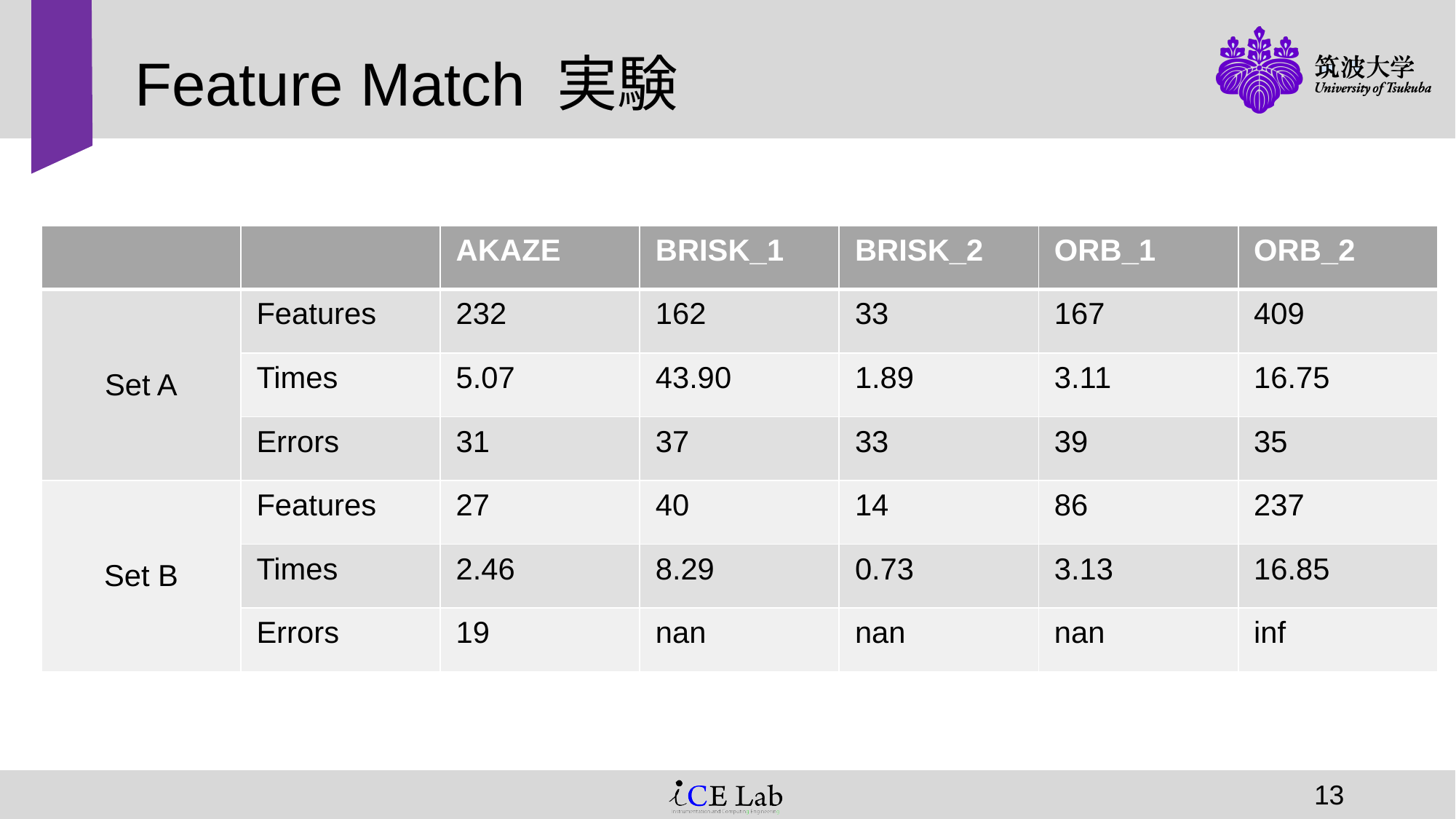

# Feature Match 実験

|  |  | AKAZE | BRISK\_1 | BRISK\_2 | ORB\_1 | ORB\_2 |
| --- | --- | --- | --- | --- | --- | --- |
| Set A | Features | 232 | 162 | 33 | 167 | 409 |
|  | Times | 5.07 | 43.90 | 1.89 | 3.11 | 16.75 |
|  | Errors | 31 | 37 | 33 | 39 | 35 |
| Set B | Features | 27 | 40 | 14 | 86 | 237 |
|  | Times | 2.46 | 8.29 | 0.73 | 3.13 | 16.85 |
|  | Errors | 19 | nan | nan | nan | inf |
13